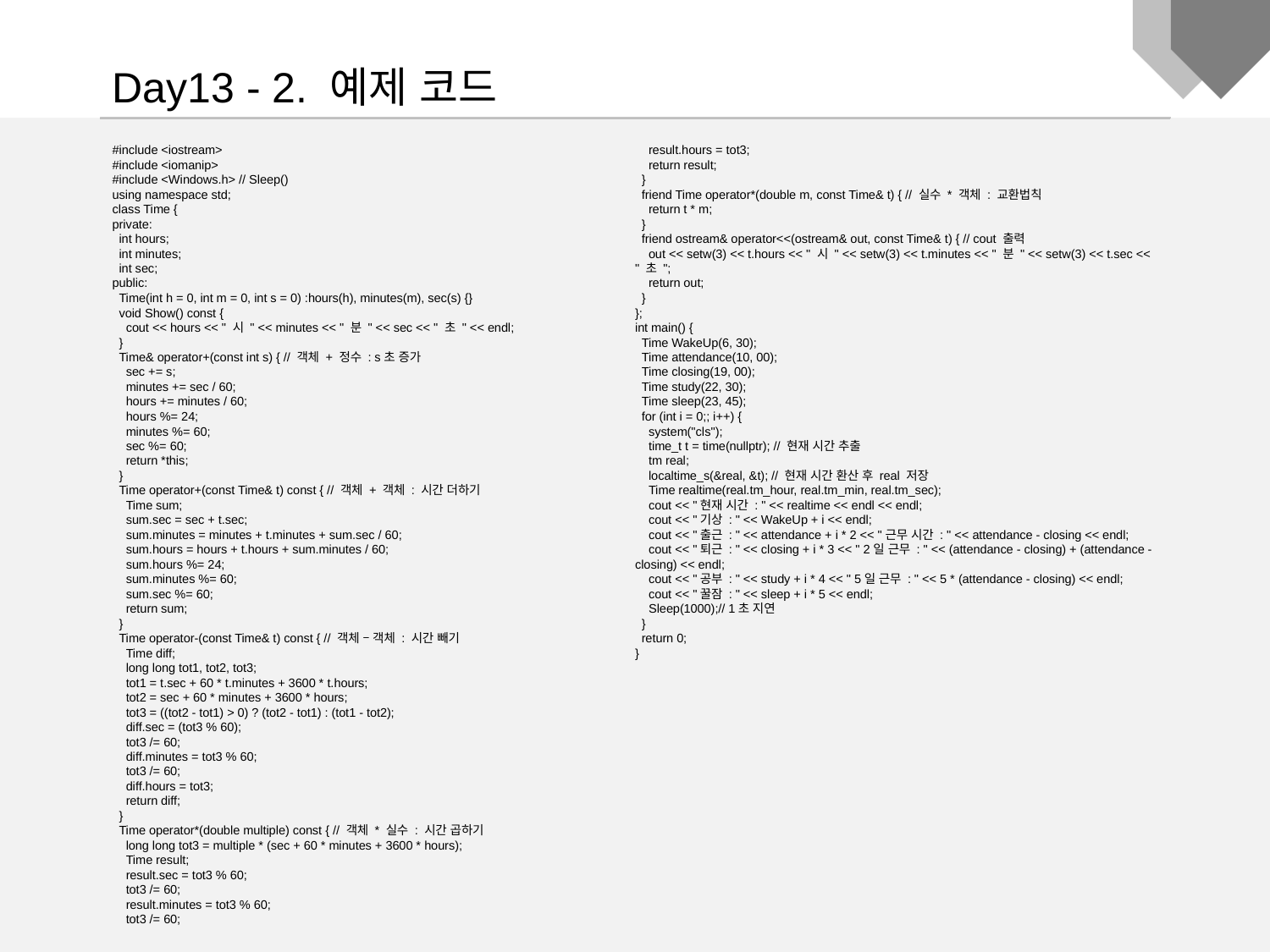

Day13 - 2. 예제 코드
#include <iostream>
#include <iomanip>
#include <Windows.h> // Sleep()
using namespace std;
class Time {
private:
  int hours;
  int minutes;
  int sec;
public:
  Time(int h = 0, int m = 0, int s = 0) :hours(h), minutes(m), sec(s) {}
  void Show() const {
    cout << hours << " 시 " << minutes << " 분 " << sec << " 초 " << endl;
  }
  Time& operator+(const int s) { // 객체 + 정수 : s초 증가
    sec += s;
    minutes += sec / 60;
    hours += minutes / 60;
    hours %= 24;
    minutes %= 60;
    sec %= 60;
    return *this;
  }
  Time operator+(const Time& t) const { // 객체 + 객체 : 시간 더하기
    Time sum;
    sum.sec = sec + t.sec;
    sum.minutes = minutes + t.minutes + sum.sec / 60;
    sum.hours = hours + t.hours + sum.minutes / 60;
    sum.hours %= 24;
    sum.minutes %= 60;
    sum.sec %= 60;
    return sum;
  }
  Time operator-(const Time& t) const { // 객체 – 객체 : 시간 빼기
    Time diff;
    long long tot1, tot2, tot3;
    tot1 = t.sec + 60 * t.minutes + 3600 * t.hours;
    tot2 = sec + 60 * minutes + 3600 * hours;
    tot3 = ((tot2 - tot1) > 0) ? (tot2 - tot1) : (tot1 - tot2);
    diff.sec = (tot3 % 60);
    tot3 /= 60;
    diff.minutes = tot3 % 60;
    tot3 /= 60;
    diff.hours = tot3;
    return diff;
  }
  Time operator*(double multiple) const { // 객체 * 실수 : 시간 곱하기
    long long tot3 = multiple * (sec + 60 * minutes + 3600 * hours);
    Time result;
    result.sec = tot3 % 60;
    tot3 /= 60;
    result.minutes = tot3 % 60;
    tot3 /= 60;
    result.hours = tot3;
    return result;
  }
  friend Time operator*(double m, const Time& t) { // 실수 * 객체 : 교환법칙
    return t * m;
  }
  friend ostream& operator<<(ostream& out, const Time& t) { // cout 출력
    out << setw(3) << t.hours << " 시 " << setw(3) << t.minutes << " 분 " << setw(3) << t.sec << " 초 ";
    return out;
  }
};
int main() {
  Time WakeUp(6, 30);
  Time attendance(10, 00);
  Time closing(19, 00);
  Time study(22, 30);
  Time sleep(23, 45);
  for (int i = 0;; i++) {
    system("cls");
    time_t t = time(nullptr); // 현재 시간 추출
    tm real;
    localtime_s(&real, &t); // 현재 시간 환산 후 real 저장
    Time realtime(real.tm_hour, real.tm_min, real.tm_sec);
    cout << "현재 시간 : " << realtime << endl << endl;
    cout << "기상 : " << WakeUp + i << endl;
    cout << "출근 : " << attendance + i * 2 << "근무 시간 : " << attendance - closing << endl;
    cout << "퇴근 : " << closing + i * 3 << " 2일 근무 : " << (attendance - closing) + (attendance - closing) << endl;
    cout << "공부 : " << study + i * 4 << " 5일 근무 : " << 5 * (attendance - closing) << endl;
    cout << "꿀잠 : " << sleep + i * 5 << endl;
    Sleep(1000);// 1초 지연
  }
  return 0;
}